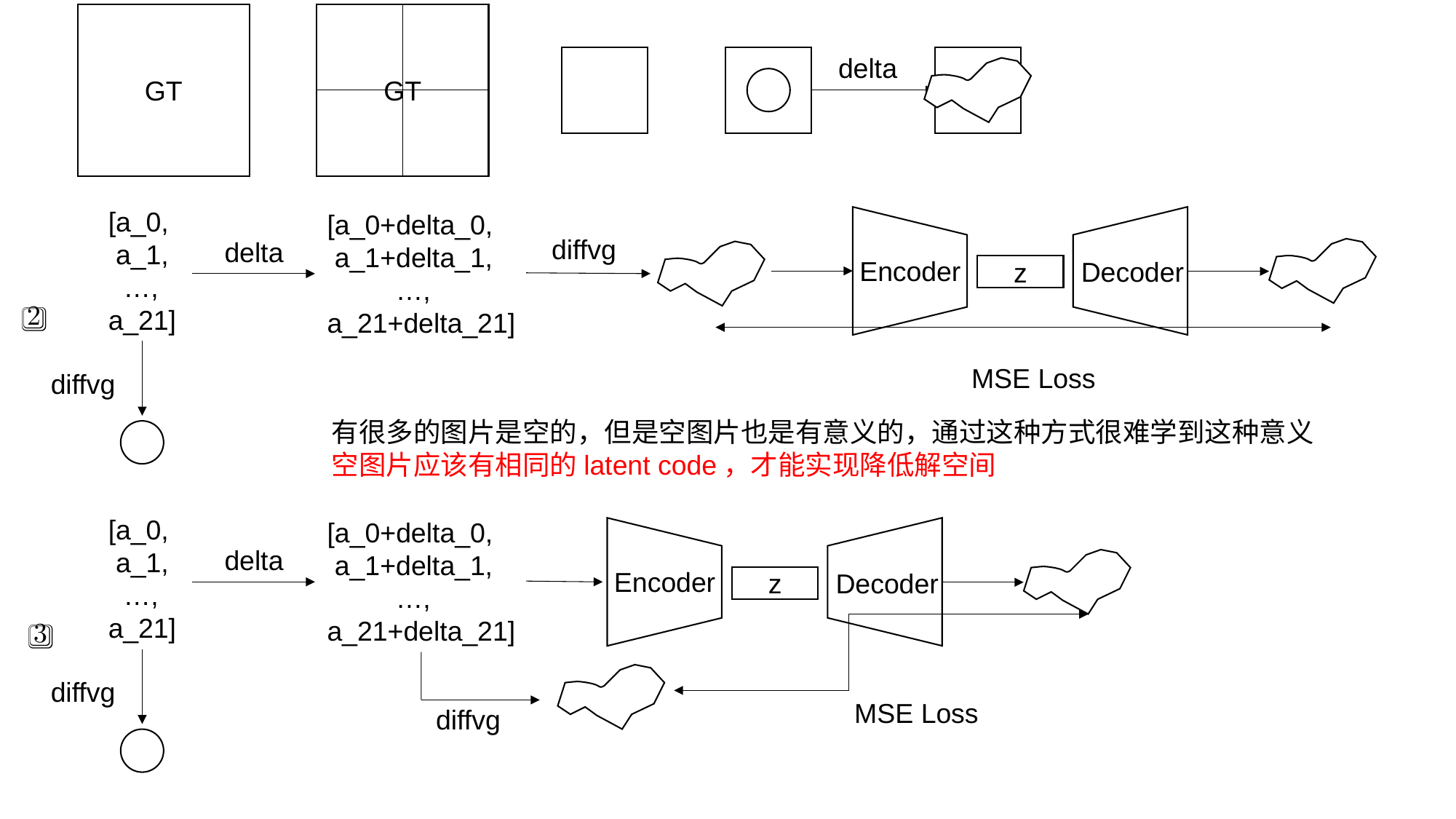

GT
GT
delta

[a_0,
 a_1,
  …,
a_21]
[a_0+delta_0,
 a_1+delta_1,
         …,
a_21+delta_21]

diffvg
delta

Encoder
Decoder
z
2️⃣
MSE Loss
diffvg
有很多的图片是空的，但是空图片也是有意义的，通过这种方式很难学到这种意义
空图片应该有相同的latent code，才能实现降低解空间

[a_0,
 a_1,
  …,
a_21]
[a_0+delta_0,
 a_1+delta_1,
         …,
a_21+delta_21]

delta

Encoder
Decoder
z
3️⃣

diffvg
MSE Loss
diffvg